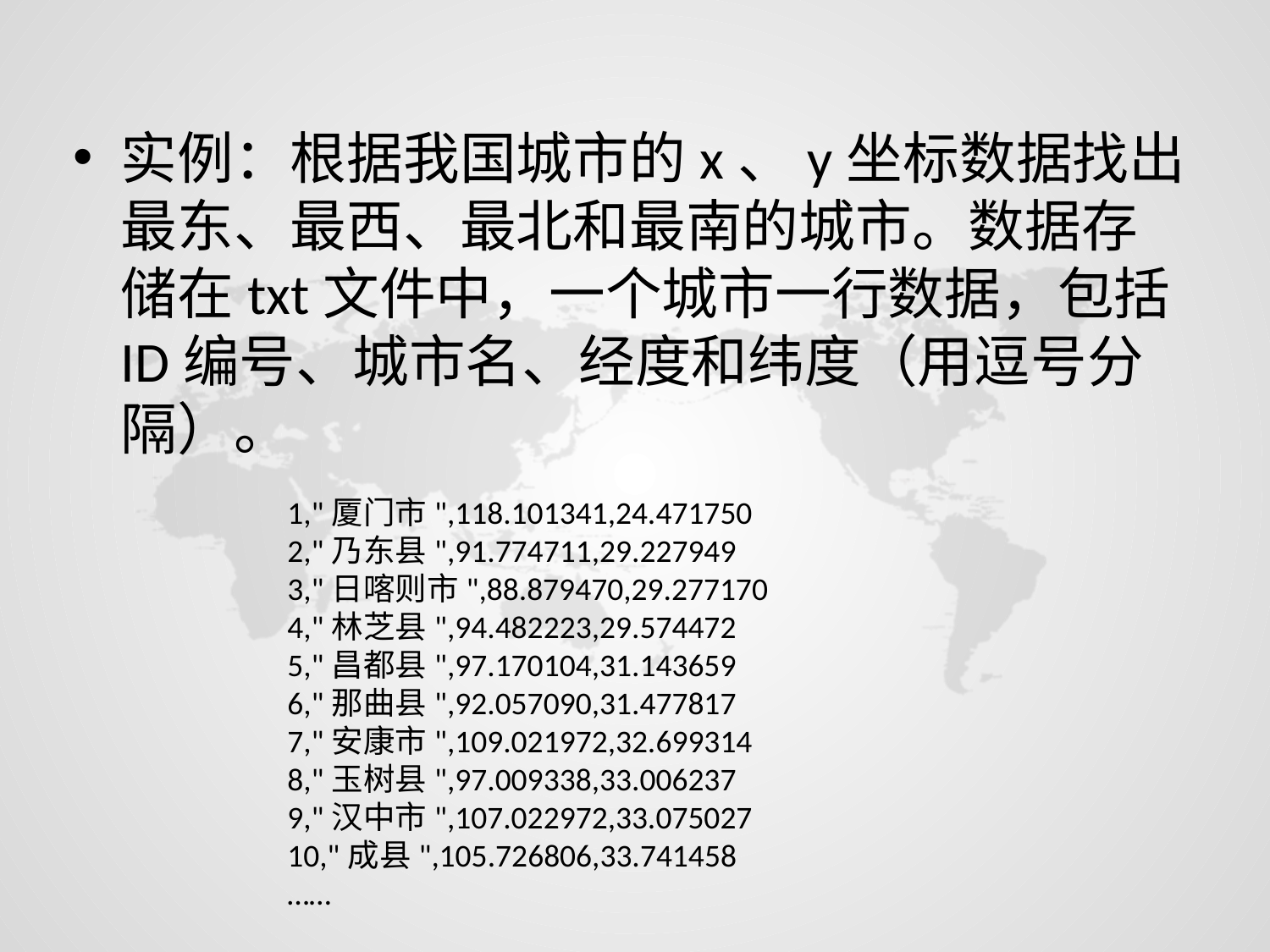

实例：根据我国城市的x、y坐标数据找出最东、最西、最北和最南的城市。数据存储在txt文件中，一个城市一行数据，包括ID编号、城市名、经度和纬度（用逗号分隔）。
1,"厦门市",118.101341,24.471750
2,"乃东县",91.774711,29.227949
3,"日喀则市",88.879470,29.277170
4,"林芝县",94.482223,29.574472
5,"昌都县",97.170104,31.143659
6,"那曲县",92.057090,31.477817
7,"安康市",109.021972,32.699314
8,"玉树县",97.009338,33.006237
9,"汉中市",107.022972,33.075027
10,"成县",105.726806,33.741458
……